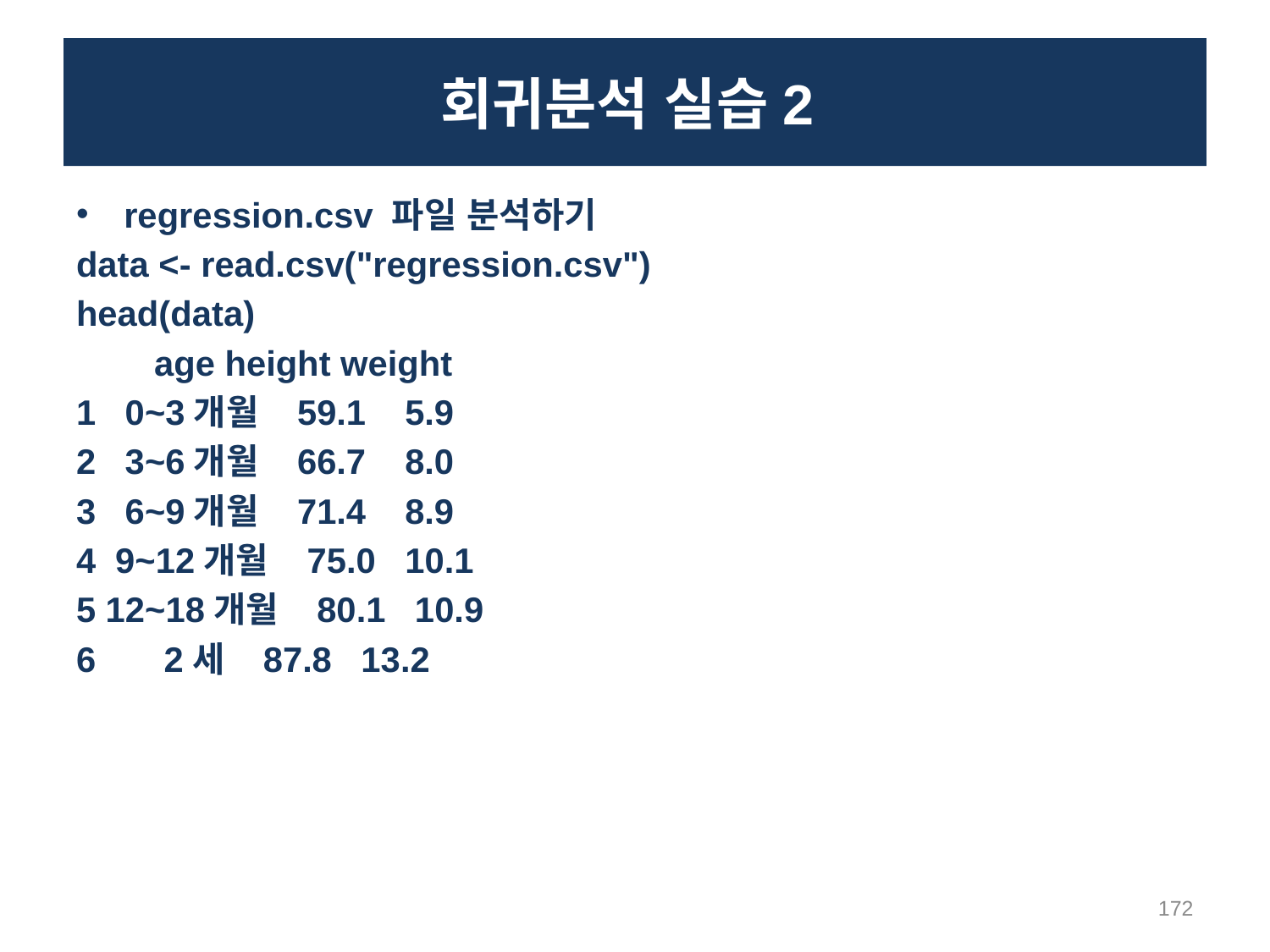

# 회귀분석 실습2
regression.csv 파일 분석하기
data <- read.csv("regression.csv")
head(data)
        age height weight
1   0~3개월   59.1    5.9
2   3~6개월   66.7    8.0
3   6~9개월   71.4    8.9
4  9~12개월   75.0   10.1
5 12~18개월   80.1   10.9
6       2세   87.8   13.2

172